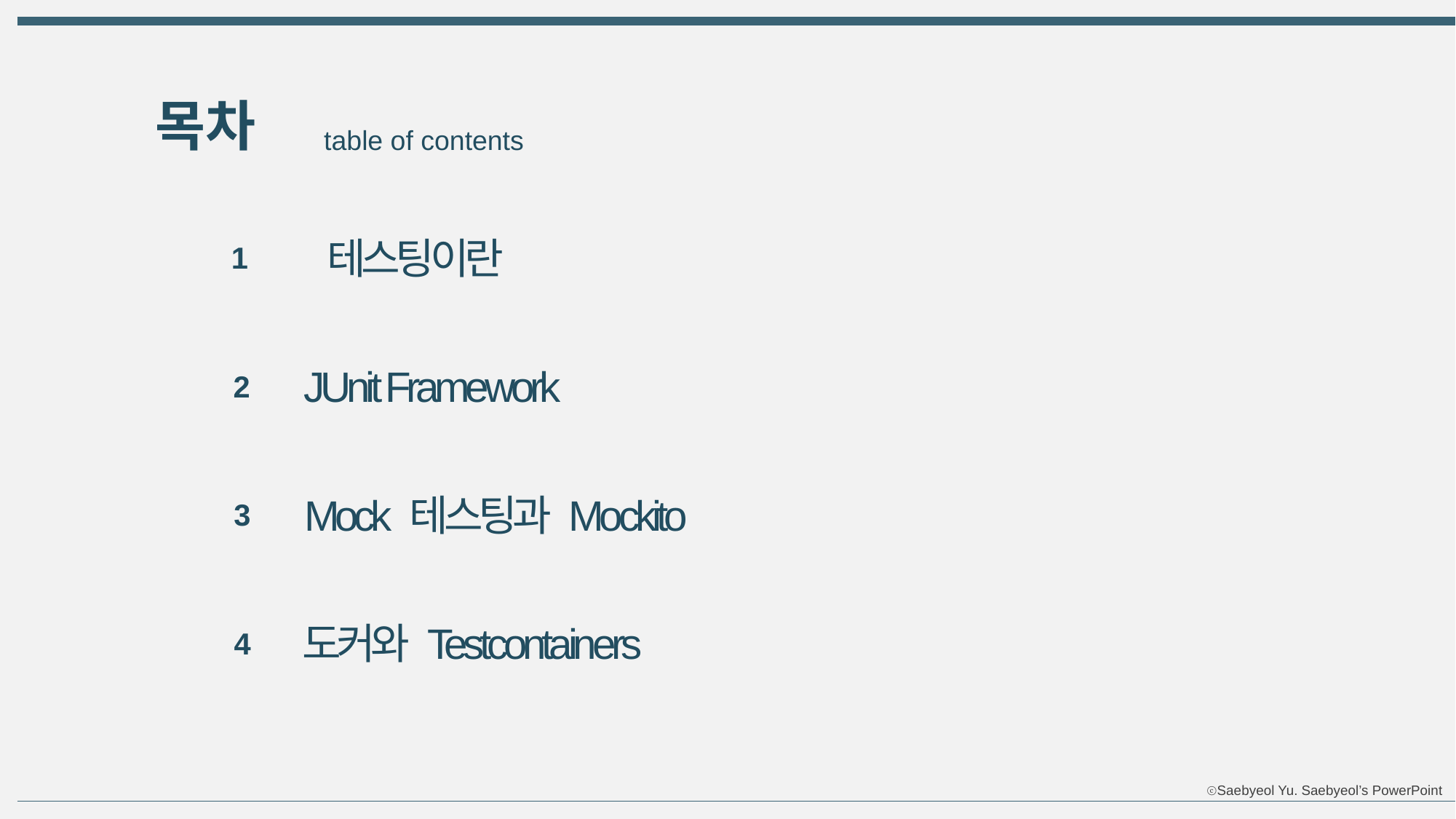

목차
table of contents
테스팅이란
1
JUnit Framework
2
Mock 테스팅과 Mockito
3
도커와 Testcontainers
4